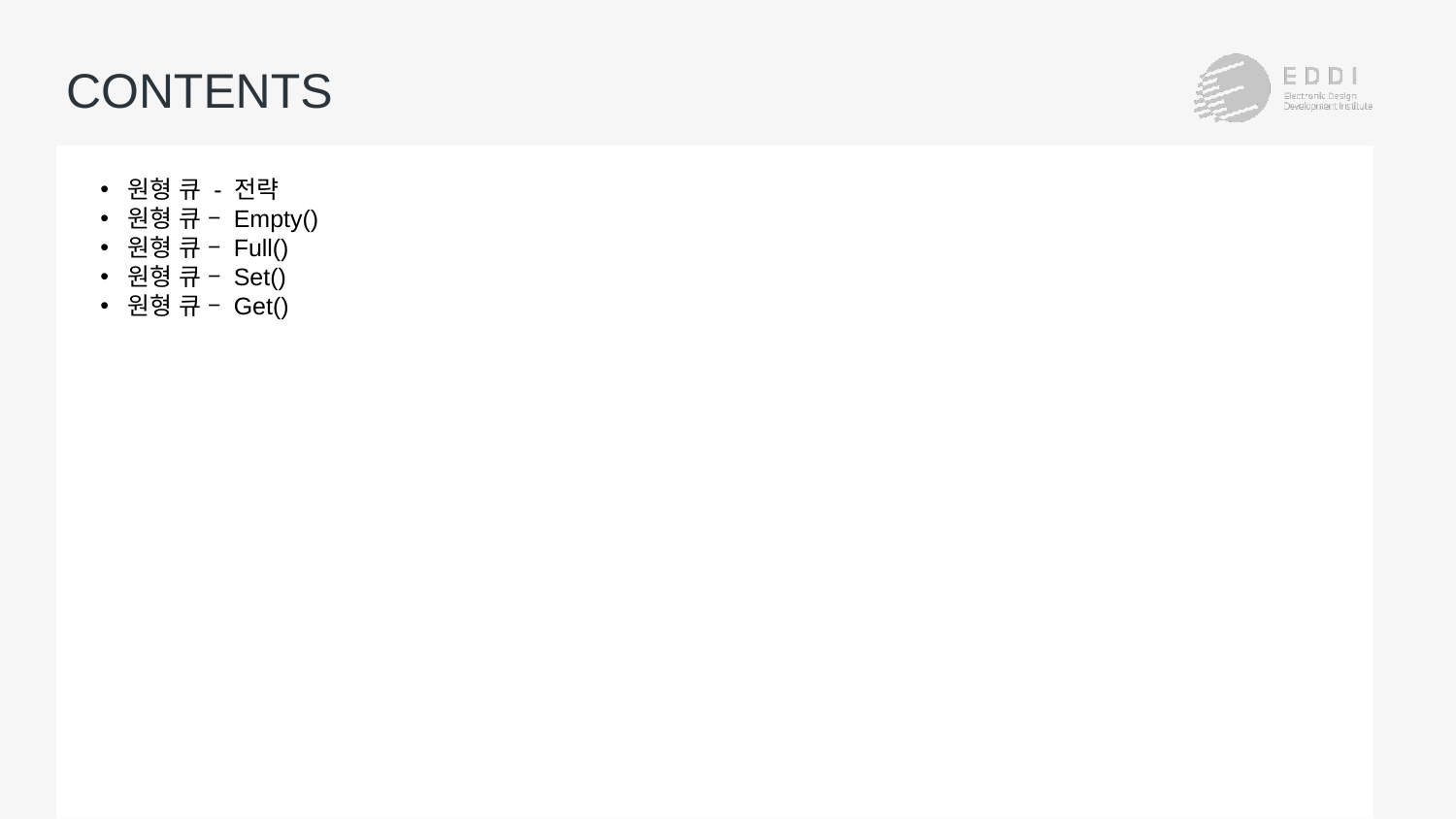

# CONTENTS
원형 큐 - 전략
원형 큐 – Empty()
원형 큐 – Full()
원형 큐 – Set()
원형 큐 – Get()